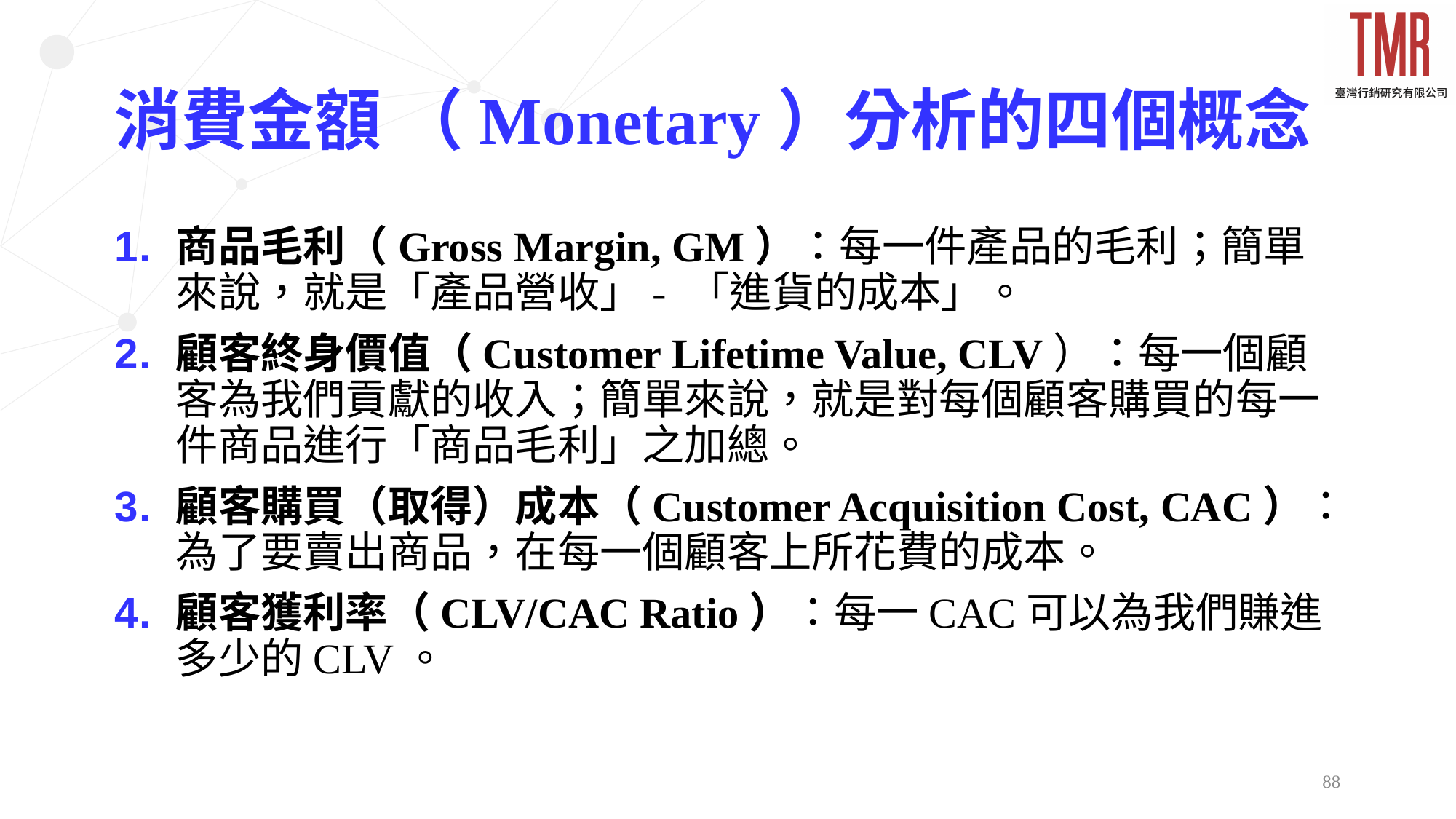

# 消費金額 （Monetary）分析的四個概念
商品毛利（Gross Margin, GM）：每一件產品的毛利；簡單來說，就是「產品營收」- 「進貨的成本」。
顧客終身價值（Customer Lifetime Value, CLV）：每一個顧客為我們貢獻的收入；簡單來說，就是對每個顧客購買的每一件商品進行「商品毛利」之加總。
顧客購買（取得）成本（Customer Acquisition Cost, CAC）：為了要賣出商品，在每一個顧客上所花費的成本。
顧客獲利率（CLV/CAC Ratio）：每一CAC可以為我們賺進多少的CLV。
88